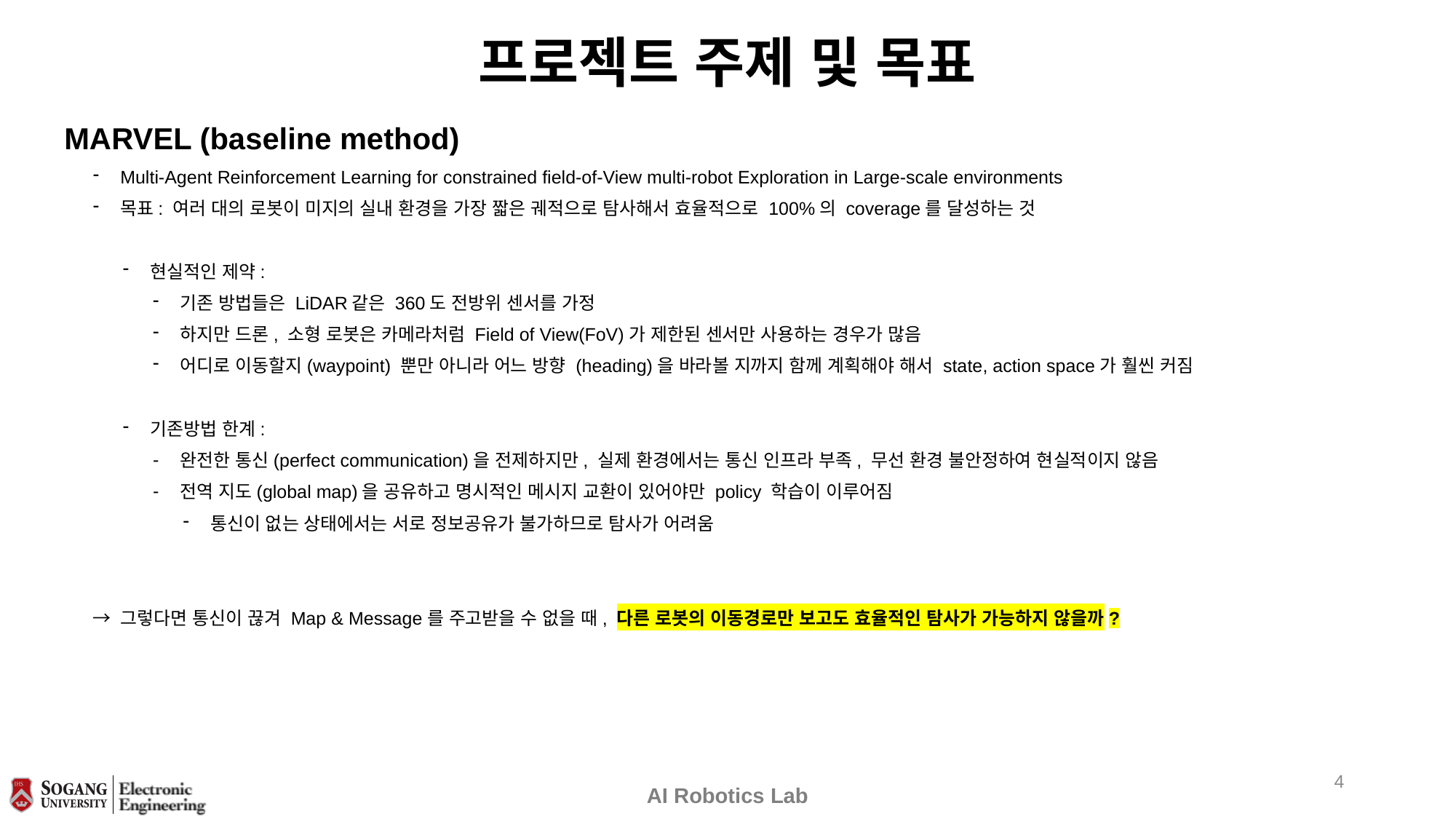

# 프로젝트 주제 및 목표
MARVEL (baseline method)
Multi-Agent Reinforcement Learning for constrained field-of-View multi-robot Exploration in Large-scale environments
목표: 여러 대의 로봇이 미지의 실내 환경을 가장 짧은 궤적으로 탐사해서 효율적으로 100%의 coverage를 달성하는 것

현실적인 제약:
기존 방법들은 LiDAR같은 360도 전방위 센서를 가정
하지만 드론, 소형 로봇은 카메라처럼 Field of View(FoV)가 제한된 센서만 사용하는 경우가 많음
어디로 이동할지(waypoint) 뿐만 아니라 어느 방향 (heading)을 바라볼 지까지 함께 계획해야 해서 state, action space가 훨씬 커짐

기존방법 한계:
완전한 통신(perfect communication)을 전제하지만, 실제 환경에서는 통신 인프라 부족, 무선 환경 불안정하여 현실적이지 않음
전역 지도(global map)을 공유하고 명시적인 메시지 교환이 있어야만 policy 학습이 이루어짐
통신이 없는 상태에서는 서로 정보공유가 불가하므로 탐사가 어려움

→ 그렇다면 통신이 끊겨 Map & Message를 주고받을 수 없을 때, 다른 로봇의 이동경로만 보고도 효율적인 탐사가 가능하지 않을까?

4